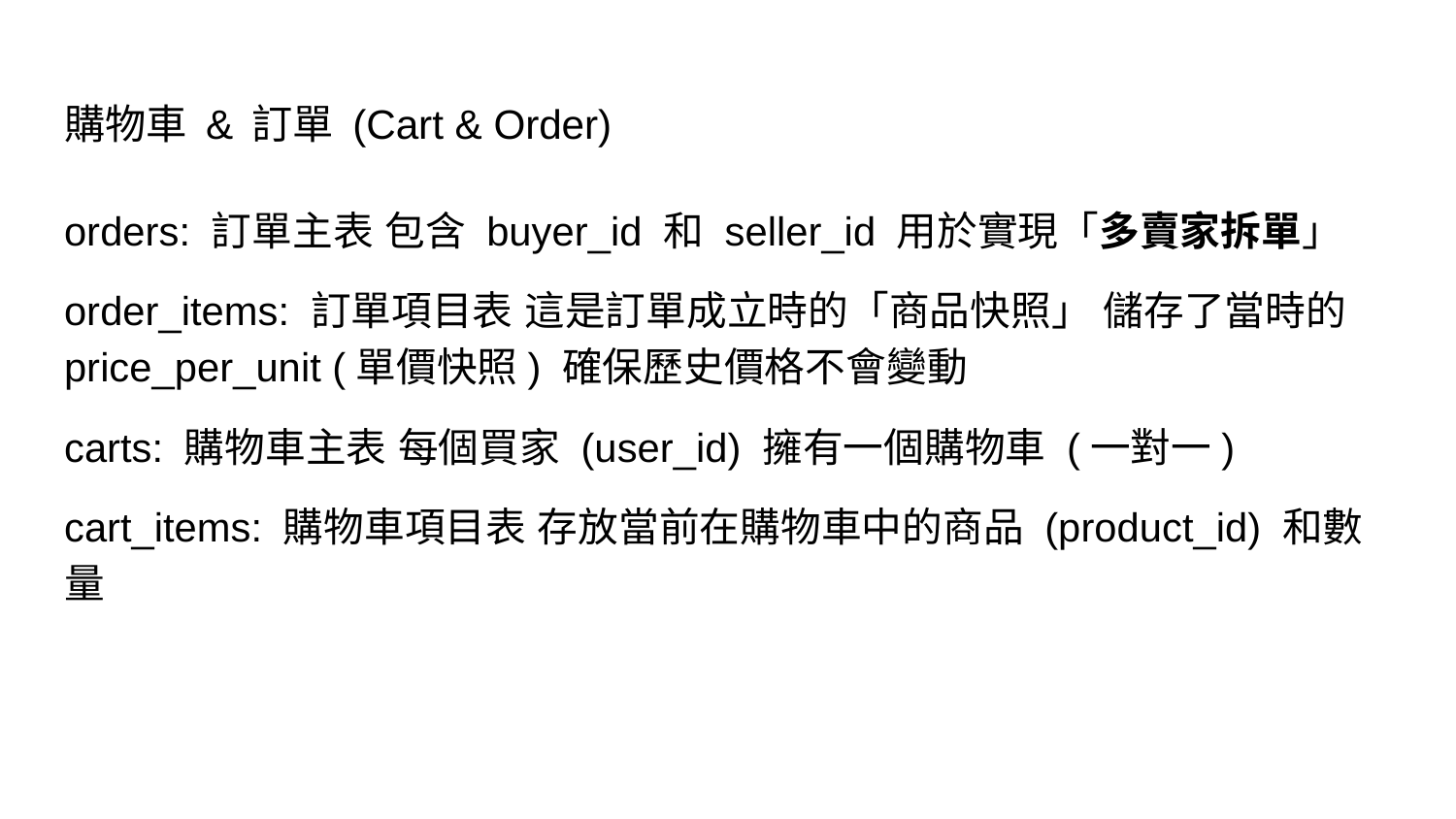

# 購物車 & 訂單 (Cart & Order)

orders: 訂單主表 包含 buyer_id 和 seller_id 用於實現「多賣家拆單」
order_items: 訂單項目表 這是訂單成立時的「商品快照」 儲存了當時的 price_per_unit (單價快照) 確保歷史價格不會變動
carts: 購物車主表 每個買家 (user_id) 擁有一個購物車 (一對一)
cart_items: 購物車項目表 存放當前在購物車中的商品 (product_id) 和數量